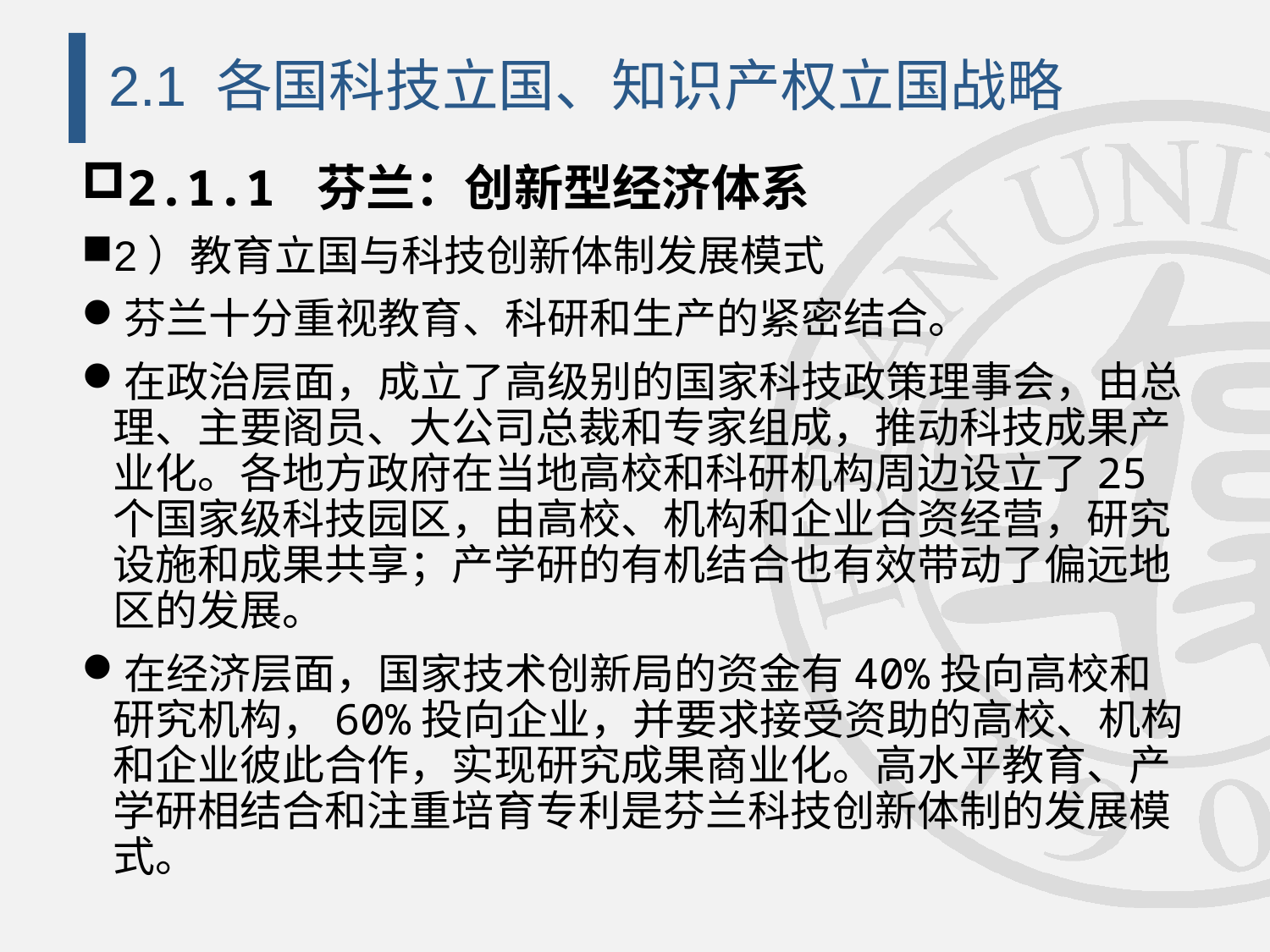

# 2.1 各国科技立国、知识产权立国战略
2.1.1 芬兰：创新型经济体系
2）教育立国与科技创新体制发展模式
芬兰十分重视教育、科研和生产的紧密结合。
在政治层面，成立了高级别的国家科技政策理事会，由总理、主要阁员、大公司总裁和专家组成，推动科技成果产业化。各地方政府在当地高校和科研机构周边设立了25个国家级科技园区，由高校、机构和企业合资经营，研究设施和成果共享；产学研的有机结合也有效带动了偏远地区的发展。
在经济层面，国家技术创新局的资金有40%投向高校和研究机构，60%投向企业，并要求接受资助的高校、机构和企业彼此合作，实现研究成果商业化。高水平教育、产学研相结合和注重培育专利是芬兰科技创新体制的发展模式。